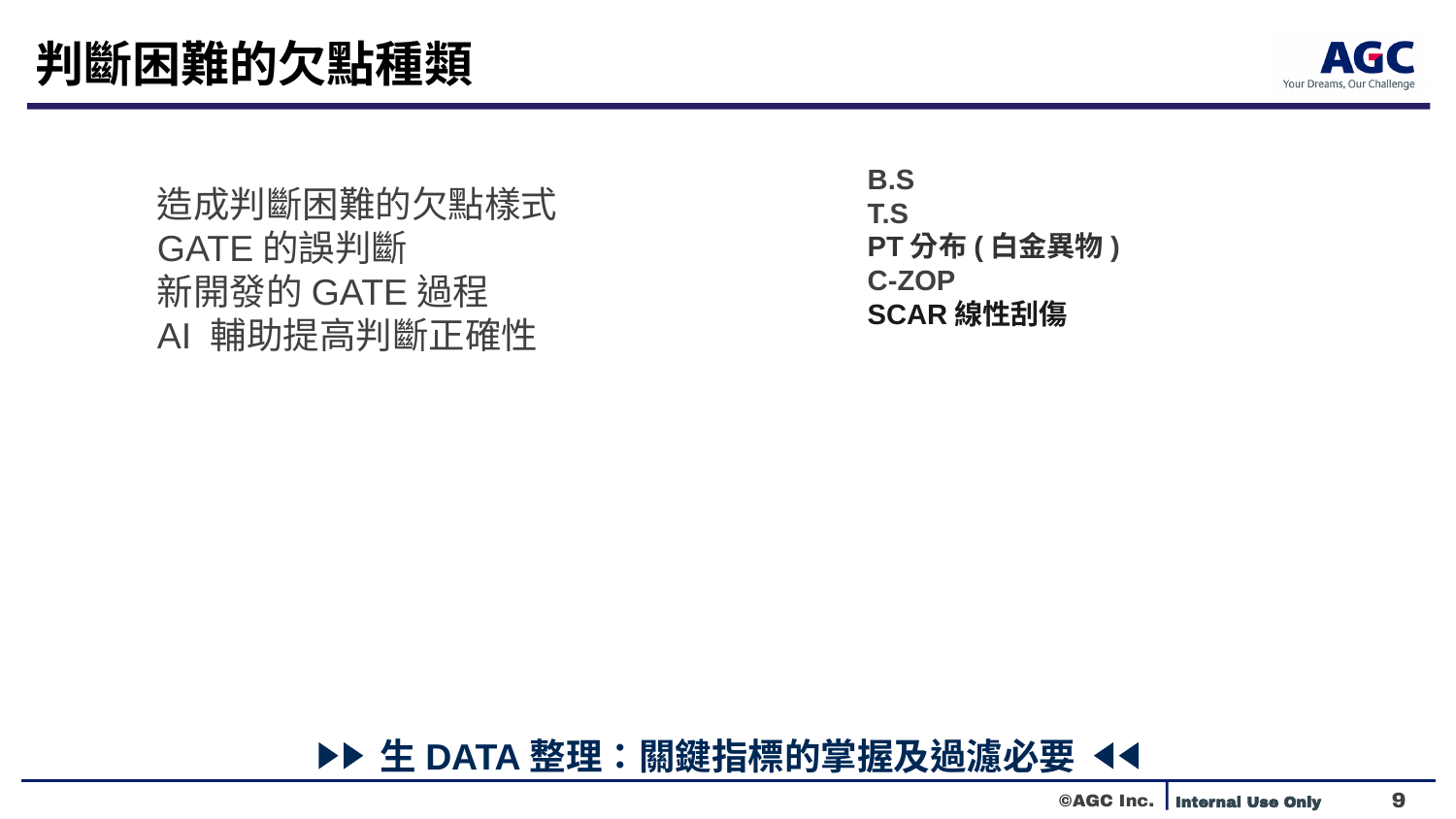

判斷困難的欠點種類
B.S
T.S
PT分布(白金異物)
C-ZOP
SCAR線性刮傷
造成判斷困難的欠點樣式
GATE的誤判斷
新開發的GATE過程
AI 輔助提高判斷正確性

生DATA整理：關鍵指標的掌握及過濾必要